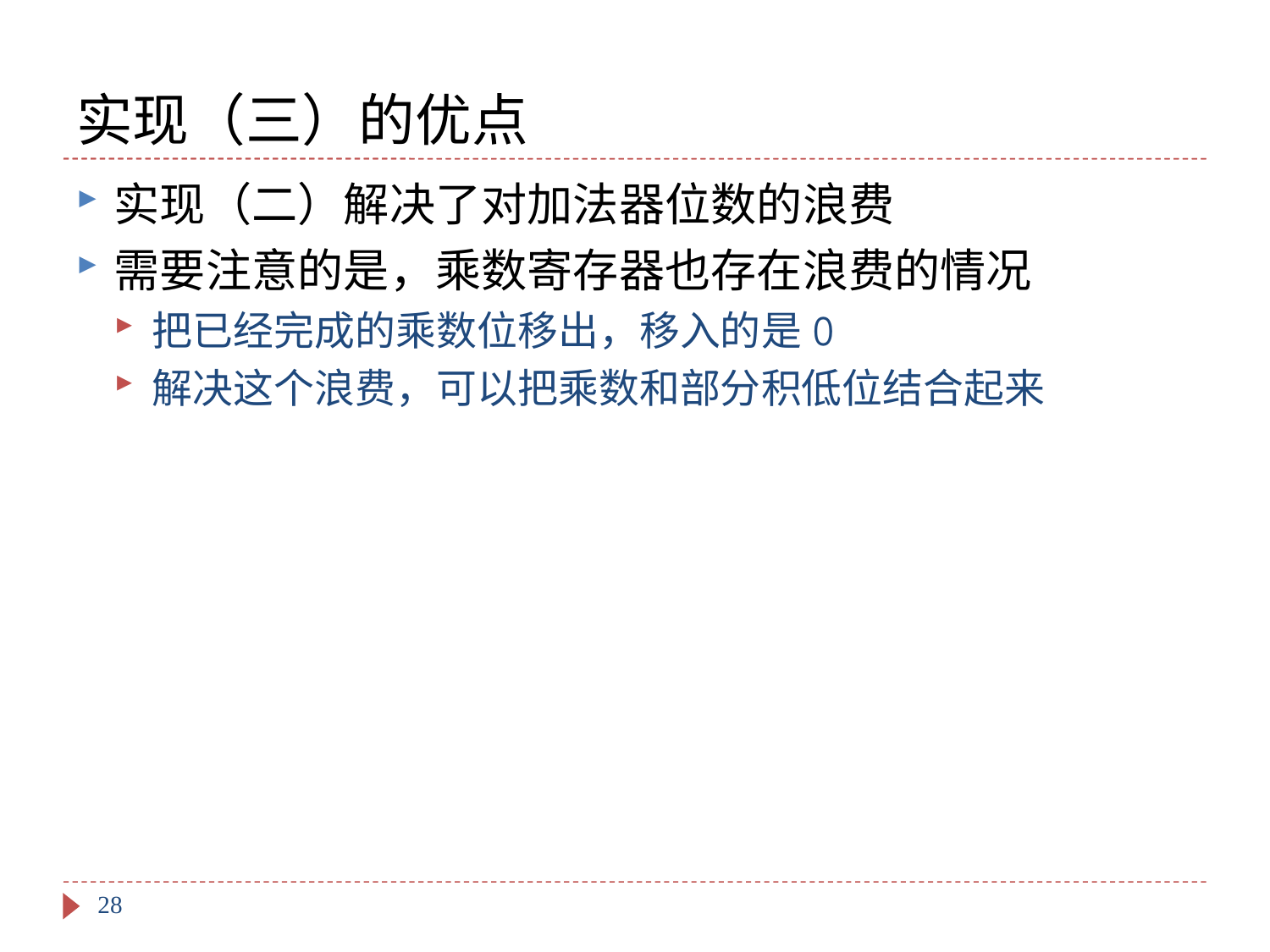

# 实现（三）的优点
实现（二）解决了对加法器位数的浪费
需要注意的是，乘数寄存器也存在浪费的情况
把已经完成的乘数位移出，移入的是0
解决这个浪费，可以把乘数和部分积低位结合起来

28